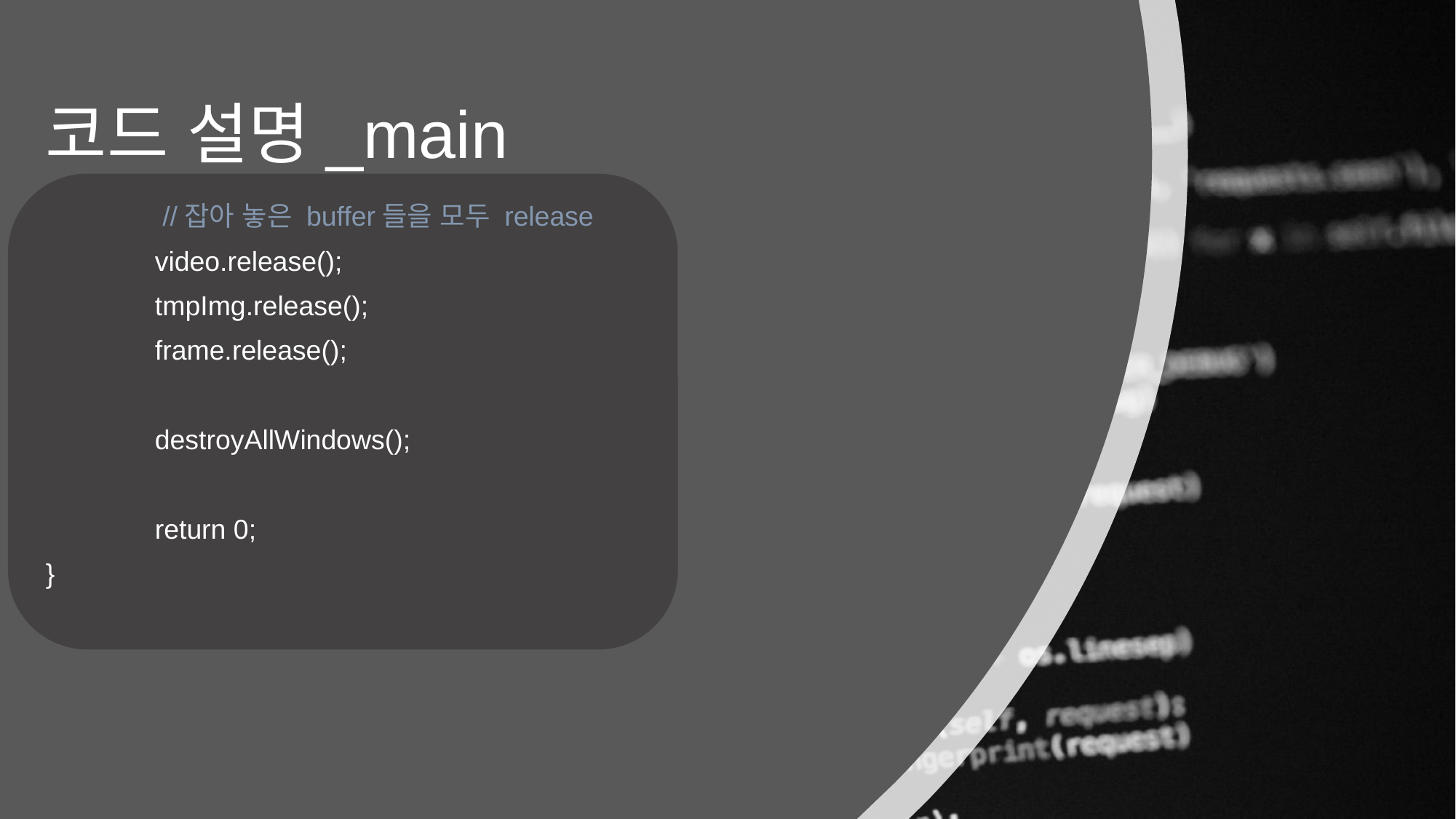

# 코드 설명_main

	 //잡아 놓은 buffer들을 모두 release
	video.release();
	tmpImg.release();
	frame.release();

	destroyAllWindows();

	return 0;
}